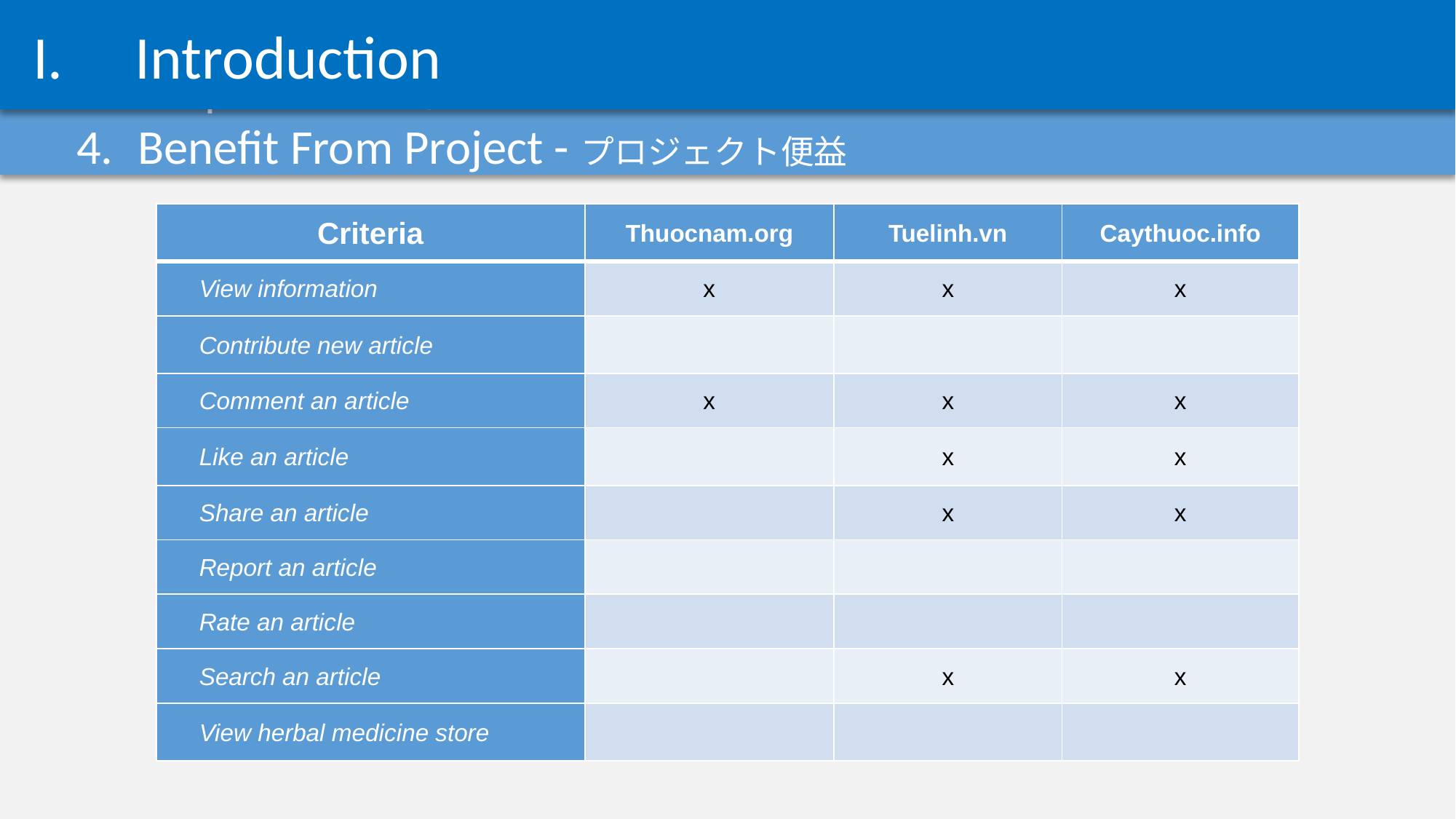

Introduction
Nhật
Current Situation - 現在状況
The Idea - アイデア
Proposal - 提案
Benefit From Project -プロジェクト便益

| Criteria | Thuocnam.org | Tuelinh.vn | Caythuoc.info |
| --- | --- | --- | --- |
| View information | x | x | x |
| Contribute new article |  |  |  |
| Comment an article | x | x | x |
| Like an article |  | x | x |
| Share an article |  | x | x |
| Report an article |  |  |  |
| Rate an article |  |  |  |
| Search an article |  | x | x |
| View herbal medicine store |  |  |  |